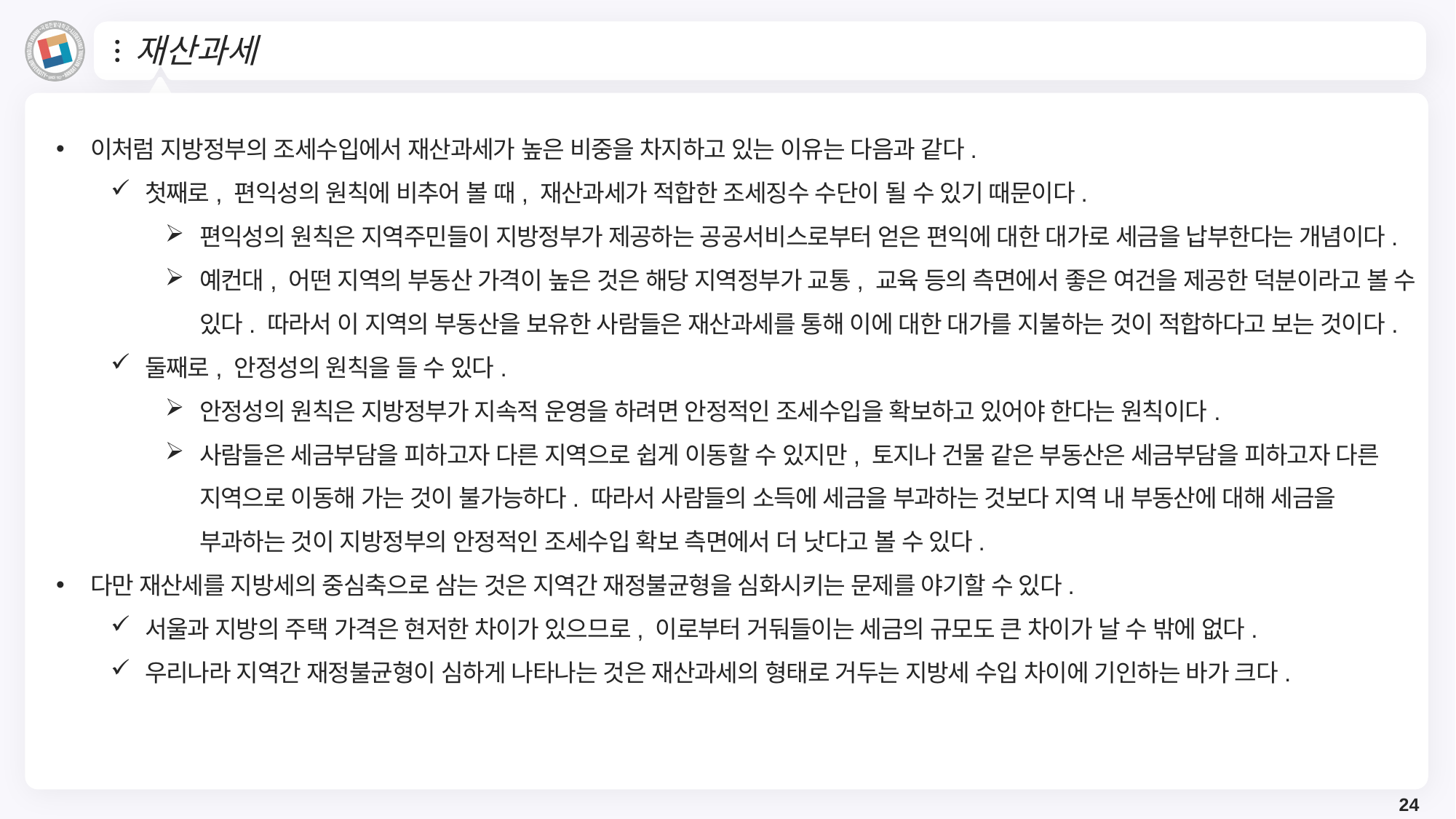

# 재산과세
이처럼 지방정부의 조세수입에서 재산과세가 높은 비중을 차지하고 있는 이유는 다음과 같다.
첫째로, 편익성의 원칙에 비추어 볼 때, 재산과세가 적합한 조세징수 수단이 될 수 있기 때문이다.
편익성의 원칙은 지역주민들이 지방정부가 제공하는 공공서비스로부터 얻은 편익에 대한 대가로 세금을 납부한다는 개념이다.
예컨대, 어떤 지역의 부동산 가격이 높은 것은 해당 지역정부가 교통, 교육 등의 측면에서 좋은 여건을 제공한 덕분이라고 볼 수 있다. 따라서 이 지역의 부동산을 보유한 사람들은 재산과세를 통해 이에 대한 대가를 지불하는 것이 적합하다고 보는 것이다.
둘째로, 안정성의 원칙을 들 수 있다.
안정성의 원칙은 지방정부가 지속적 운영을 하려면 안정적인 조세수입을 확보하고 있어야 한다는 원칙이다.
사람들은 세금부담을 피하고자 다른 지역으로 쉽게 이동할 수 있지만, 토지나 건물 같은 부동산은 세금부담을 피하고자 다른 지역으로 이동해 가는 것이 불가능하다. 따라서 사람들의 소득에 세금을 부과하는 것보다 지역 내 부동산에 대해 세금을 부과하는 것이 지방정부의 안정적인 조세수입 확보 측면에서 더 낫다고 볼 수 있다.
다만 재산세를 지방세의 중심축으로 삼는 것은 지역간 재정불균형을 심화시키는 문제를 야기할 수 있다.
서울과 지방의 주택 가격은 현저한 차이가 있으므로, 이로부터 거둬들이는 세금의 규모도 큰 차이가 날 수 밖에 없다.
우리나라 지역간 재정불균형이 심하게 나타나는 것은 재산과세의 형태로 거두는 지방세 수입 차이에 기인하는 바가 크다.
24